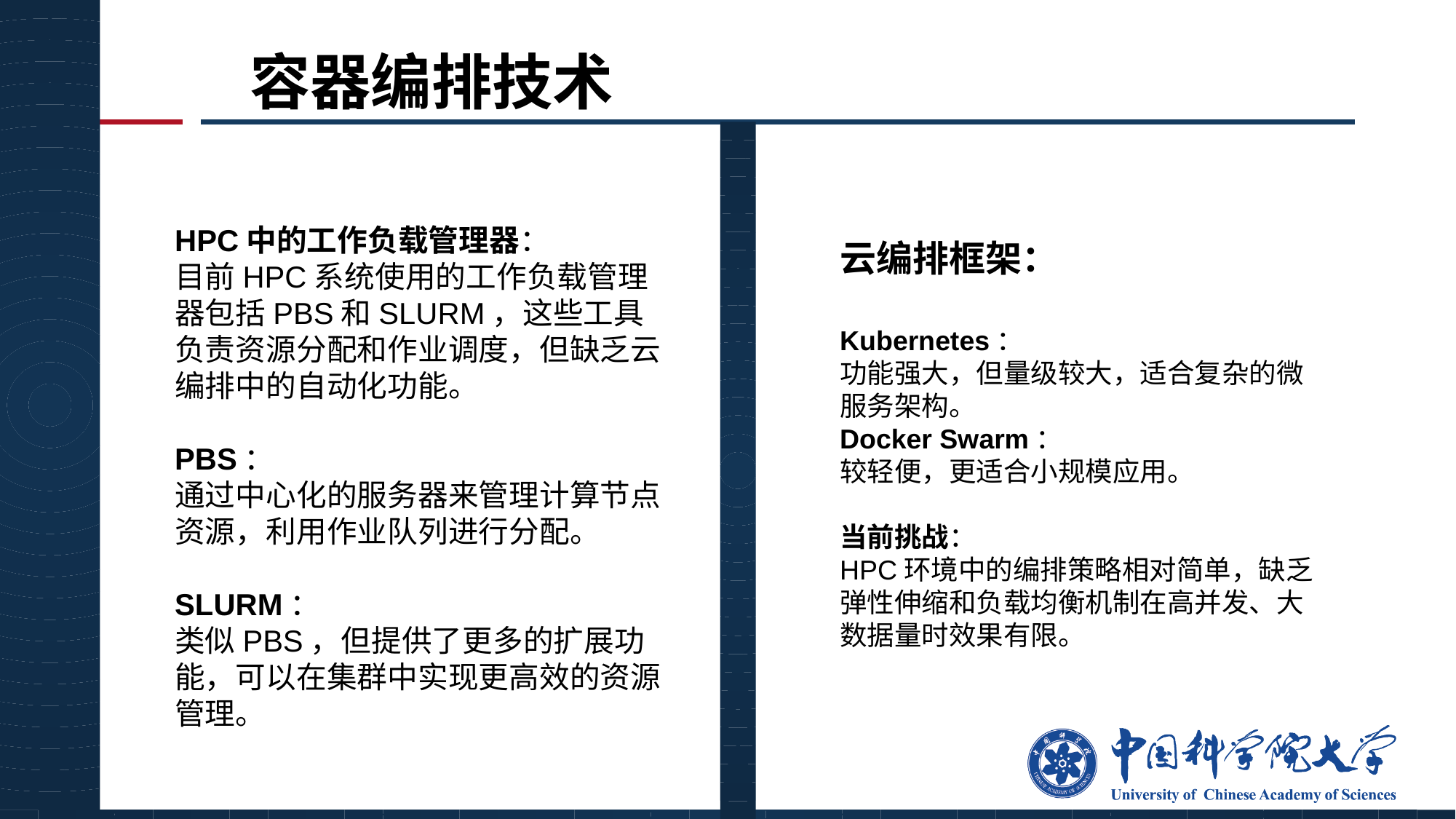

# 容器编排技术

HPC中的工作负载管理器：
目前HPC系统使用的工作负载管理器包括PBS和SLURM，这些工具负责资源分配和作业调度，但缺乏云编排中的自动化功能。

PBS：
通过中心化的服务器来管理计算节点资源，利用作业队列进行分配。

SLURM：
类似PBS，但提供了更多的扩展功能，可以在集群中实现更高效的资源管理。
云编排框架：

Kubernetes：
功能强大，但量级较大，适合复杂的微服务架构。
Docker Swarm：
较轻便，更适合小规模应用。

当前挑战：
HPC环境中的编排策略相对简单，缺乏弹性伸缩和负载均衡机制在高并发、大数据量时效果有限。